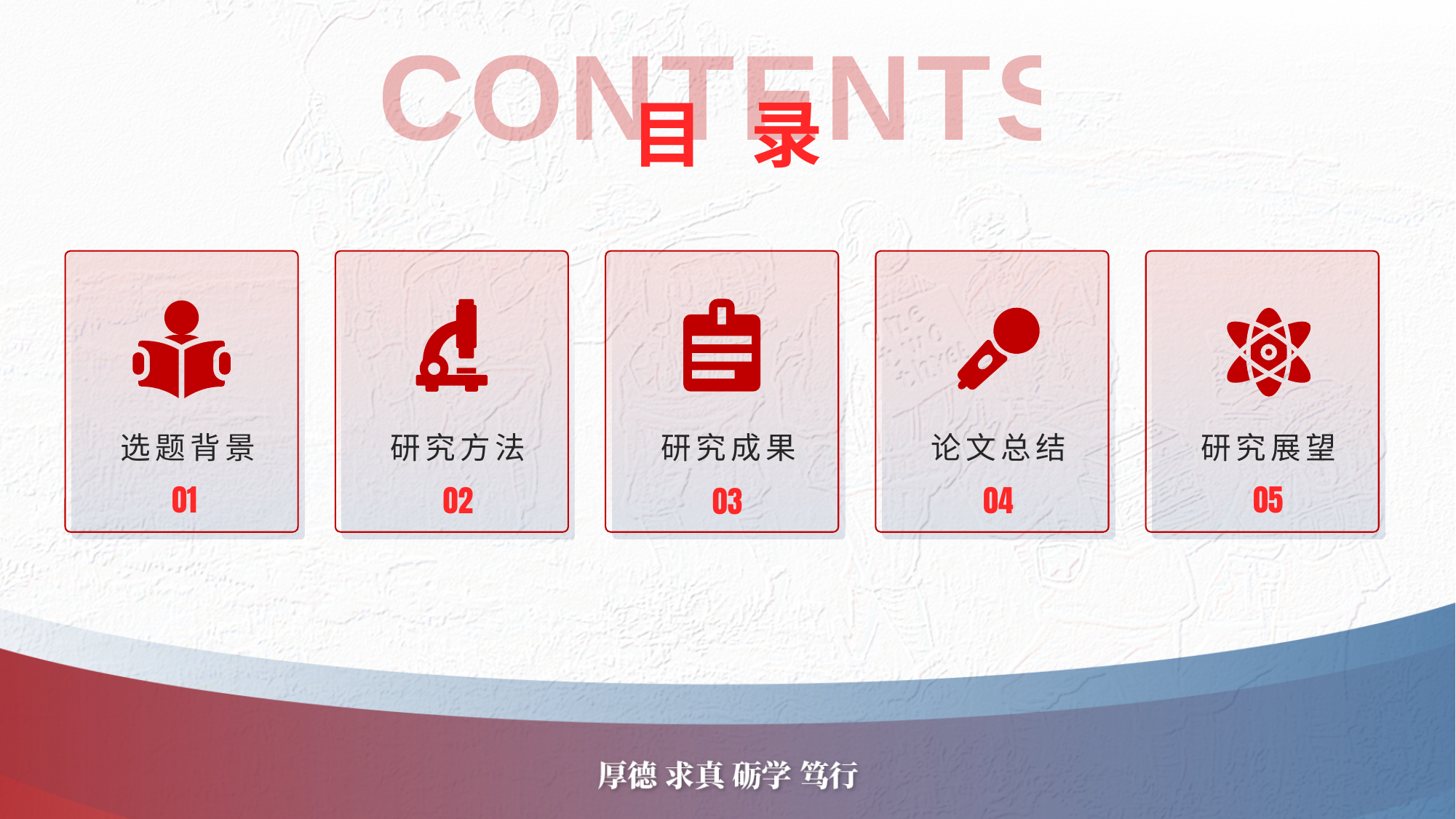

CONTENTS
目  录

选题背景
研究方法
研究成果
论文总结
研究展望
01
05
02
04
03